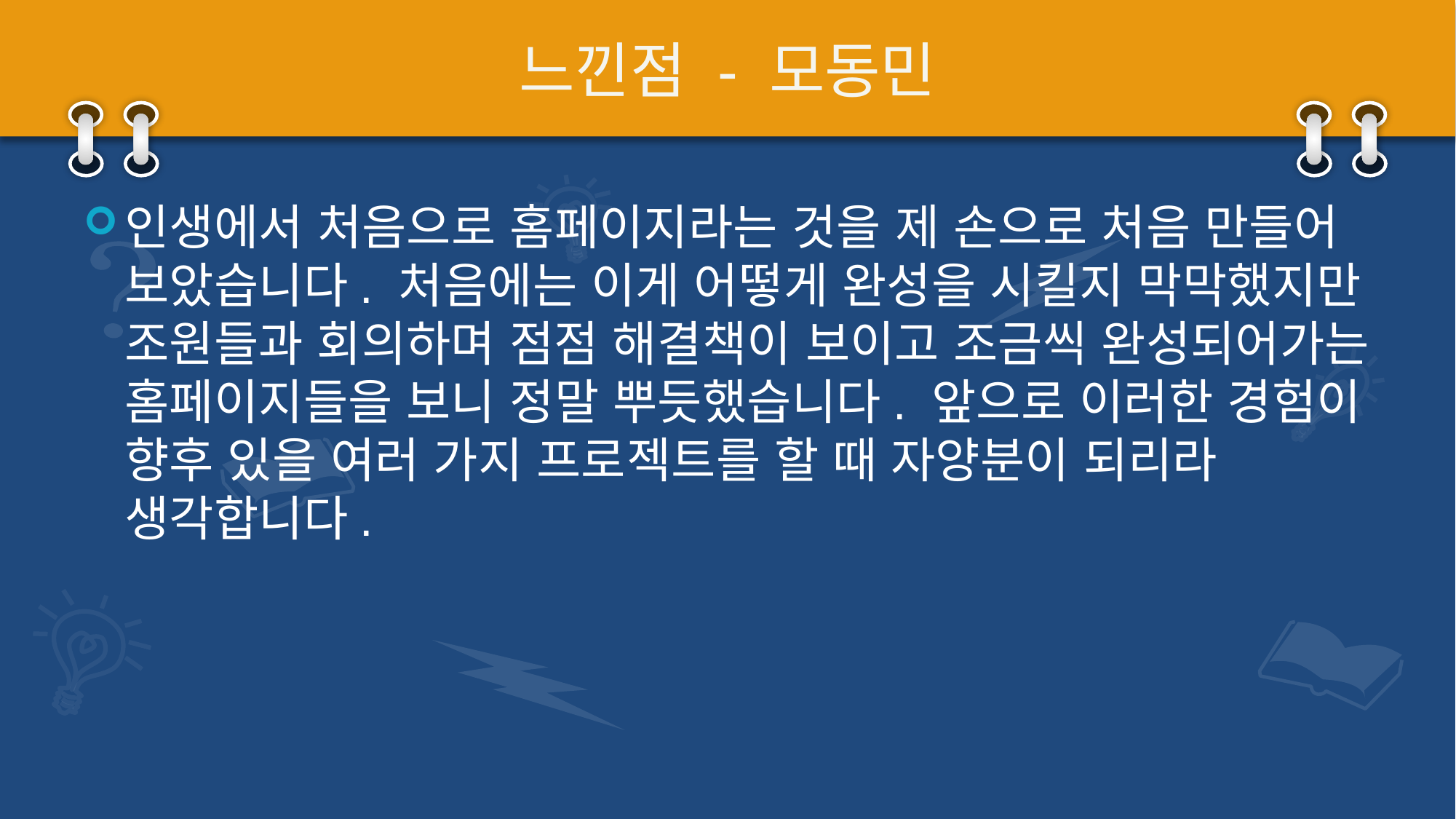

# 느낀점 - 모동민
인생에서 처음으로 홈페이지라는 것을 제 손으로 처음 만들어 보았습니다. 처음에는 이게 어떻게 완성을 시킬지 막막했지만 조원들과 회의하며 점점 해결책이 보이고 조금씩 완성되어가는 홈페이지들을 보니 정말 뿌듯했습니다. 앞으로 이러한 경험이 향후 있을 여러 가지 프로젝트를 할 때 자양분이 되리라 생각합니다.